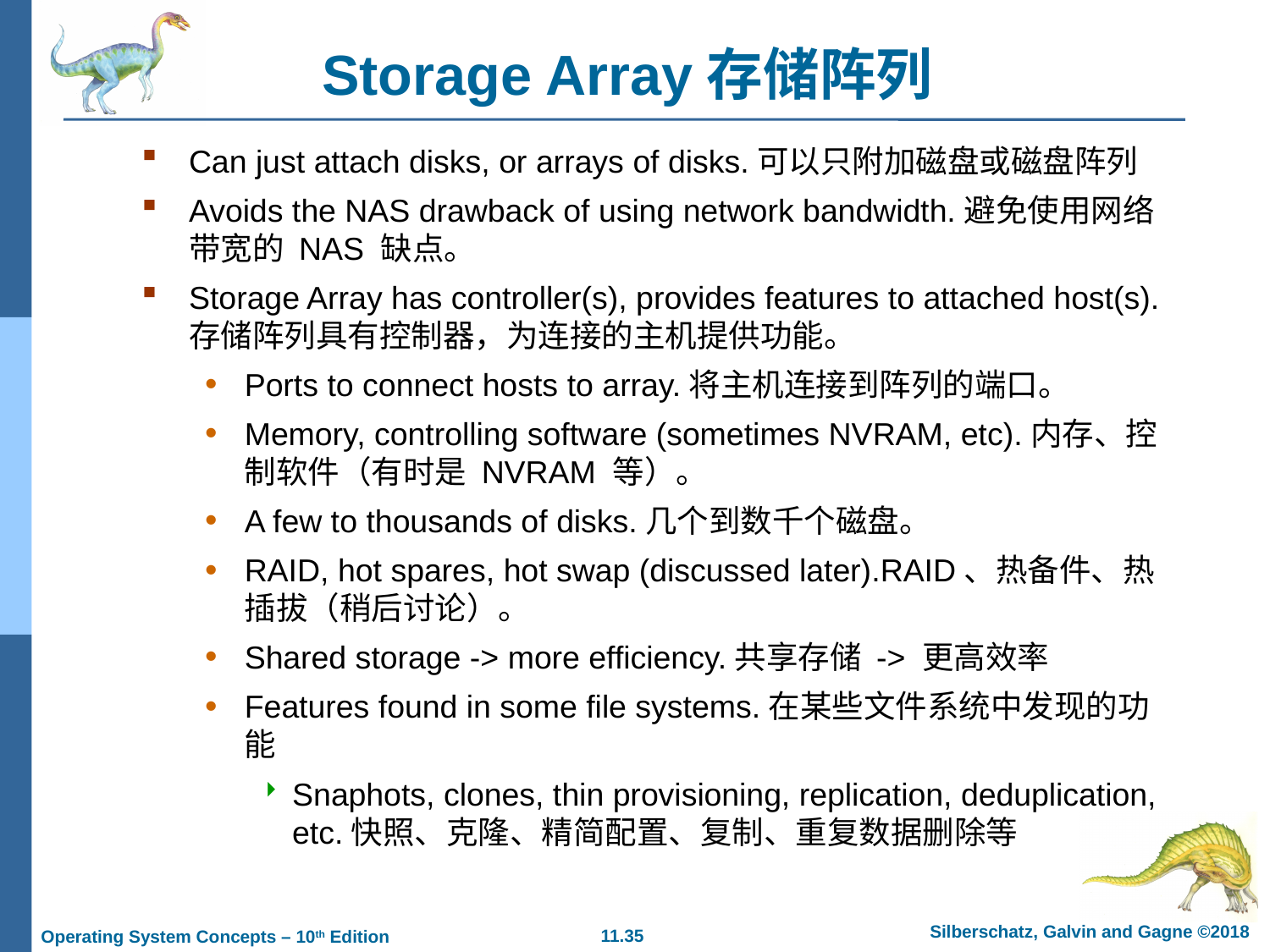

# Storage Array存储阵列
Can just attach disks, or arrays of disks.可以只附加磁盘或磁盘阵列
Avoids the NAS drawback of using network bandwidth.避免使用网络带宽的 NAS 缺点。
Storage Array has controller(s), provides features to attached host(s).存储阵列具有控制器，为连接的主机提供功能。
Ports to connect hosts to array.将主机连接到阵列的端口。
Memory, controlling software (sometimes NVRAM, etc).内存、控制软件（有时是 NVRAM 等）。
A few to thousands of disks.几个到数千个磁盘。
RAID, hot spares, hot swap (discussed later).RAID、热备件、热插拔（稍后讨论）。
Shared storage -> more efficiency.共享存储 -> 更高效率
Features found in some file systems.在某些文件系统中发现的功能
Snaphots, clones, thin provisioning, replication, deduplication, etc.快照、克隆、精简配置、复制、重复数据删除等